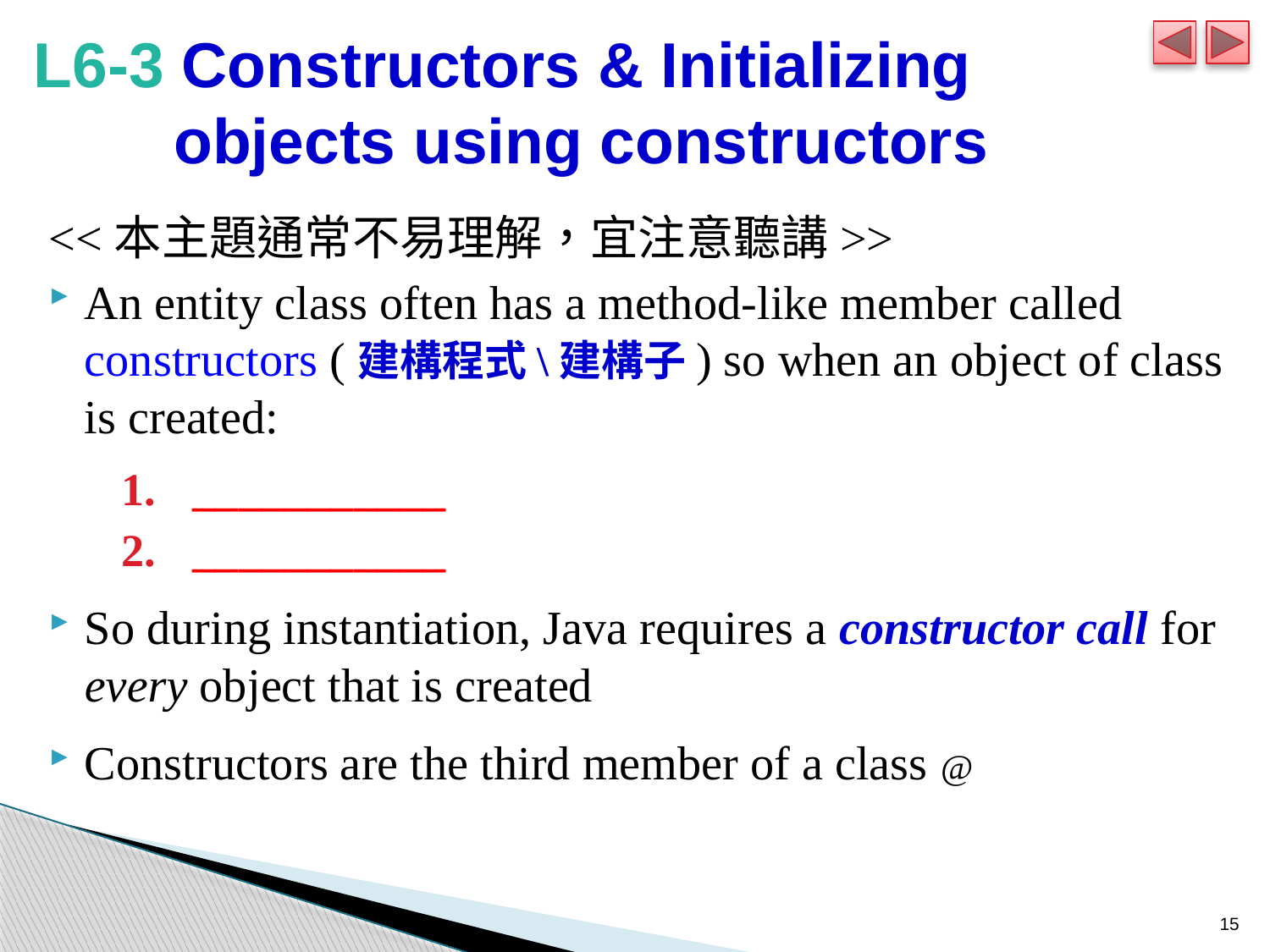

# L6-3 Constructors & Initializing objects using constructors
<<本主題通常不易理解，宜注意聽講>>
An entity class often has a method-like member called constructors (建構程式\建構子) so when an object of class is created:
___________
___________
So during instantiation, Java requires a constructor call for every object that is created
Constructors are the third member of a class @
15